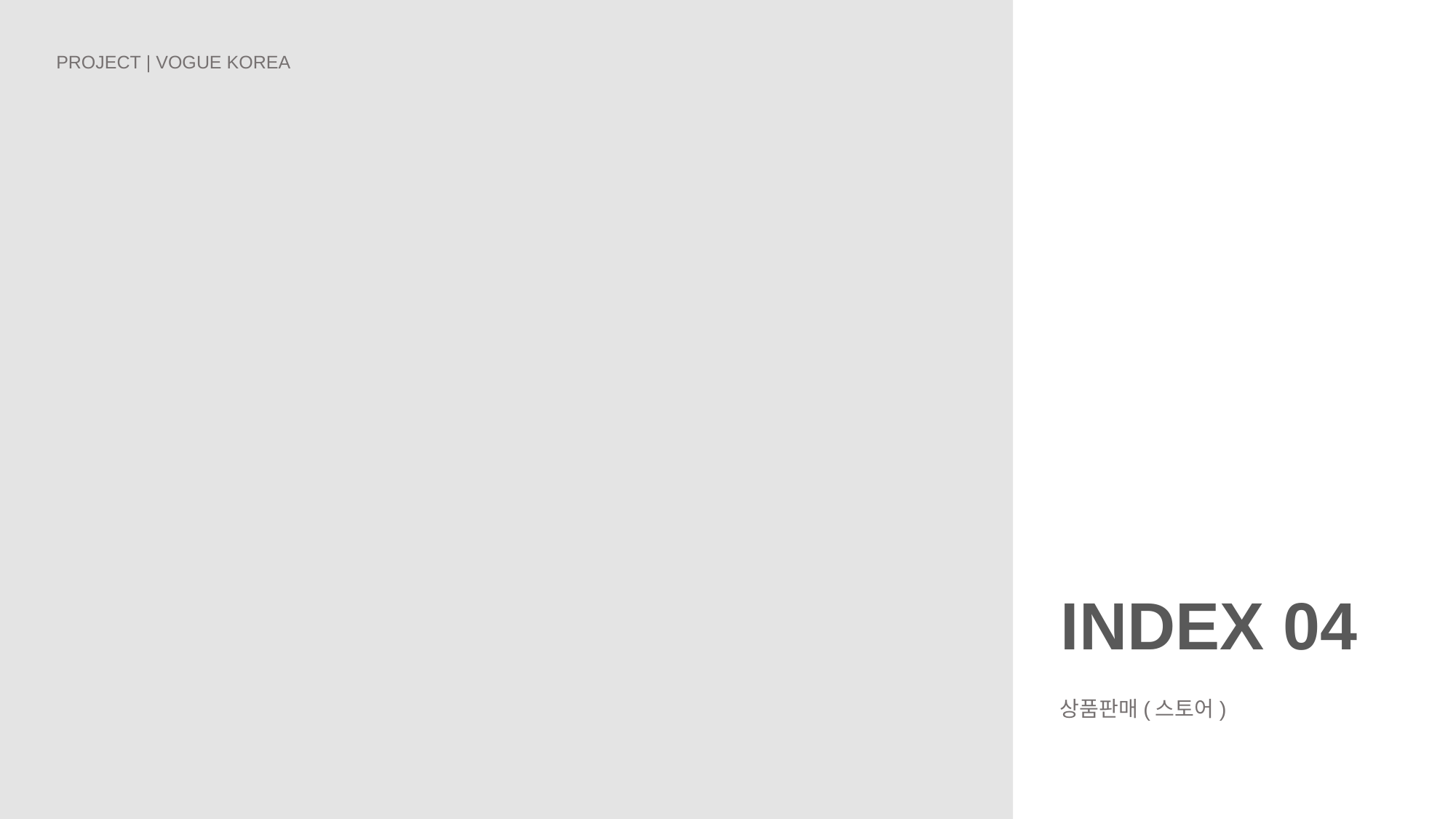

PROJECT | VOGUE KOREA
INDEX 04
상품판매(스토어)